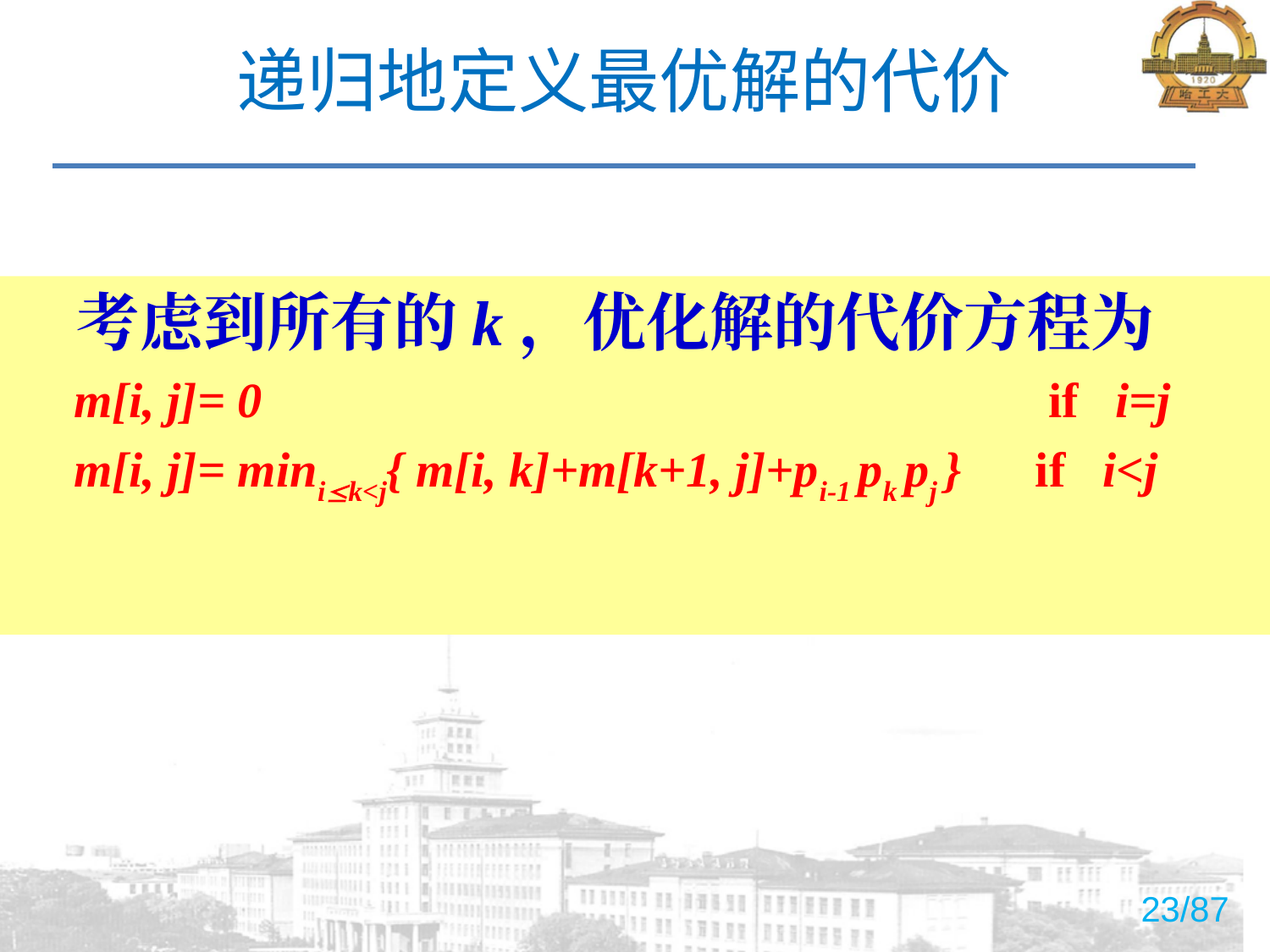

# 递归地定义最优解的代价
考虑到所有的k，优化解的代价方程为
     m[i, j]= 0                                                                if   i=j
     m[i, j]= mini≤k<j{ m[i, k]+m[k+1, j]+pi-1 pk pj }      if   i<j